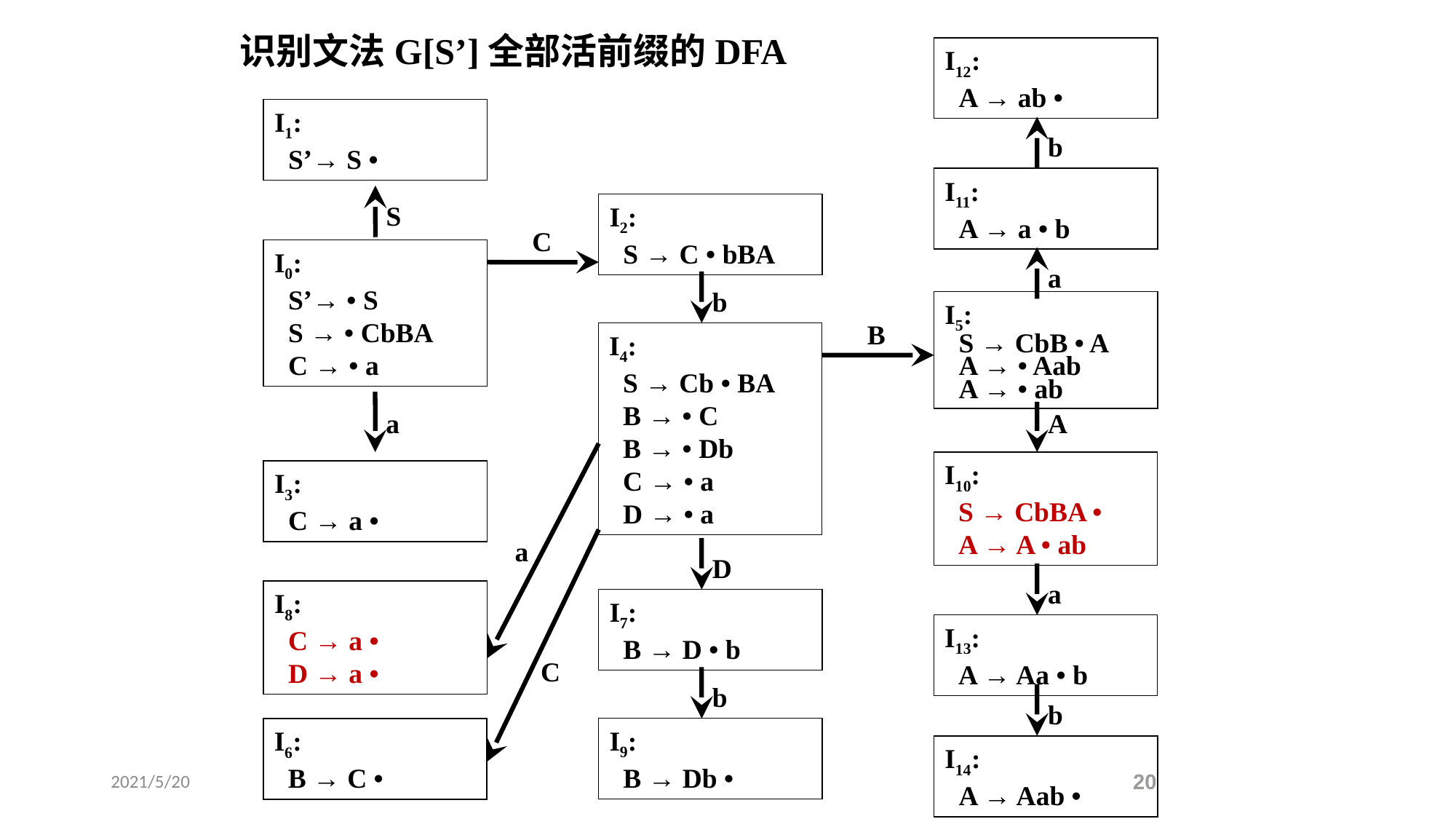

识别文法G[S’]全部活前缀的DFA
I12:
  A → ab •
I1:
  S’→ S •

b
I11:
  A → a • b

S
I2:
  S → C • bBA
C
I0:
  S’→ • S
  S → • CbBA
  C → • a

a

b
I5:
  S → CbB • A
  A → • Aab
  A → • ab
B
I4:
  S → Cb • BA
  B → • C
  B → • Db
  C → • a
  D → • a

a
A

I10:
  S → CbBA •
  A → A • ab
I3:
  C → a •
a

D

a
I8:
  C → a •
  D → a •
I7:
  B → D • b
I13:
  A → Aa • b
C

b

b
I9:
  B → Db •
I6:
  B → C •
I14:
  A → Aab •
2021/5/20
20